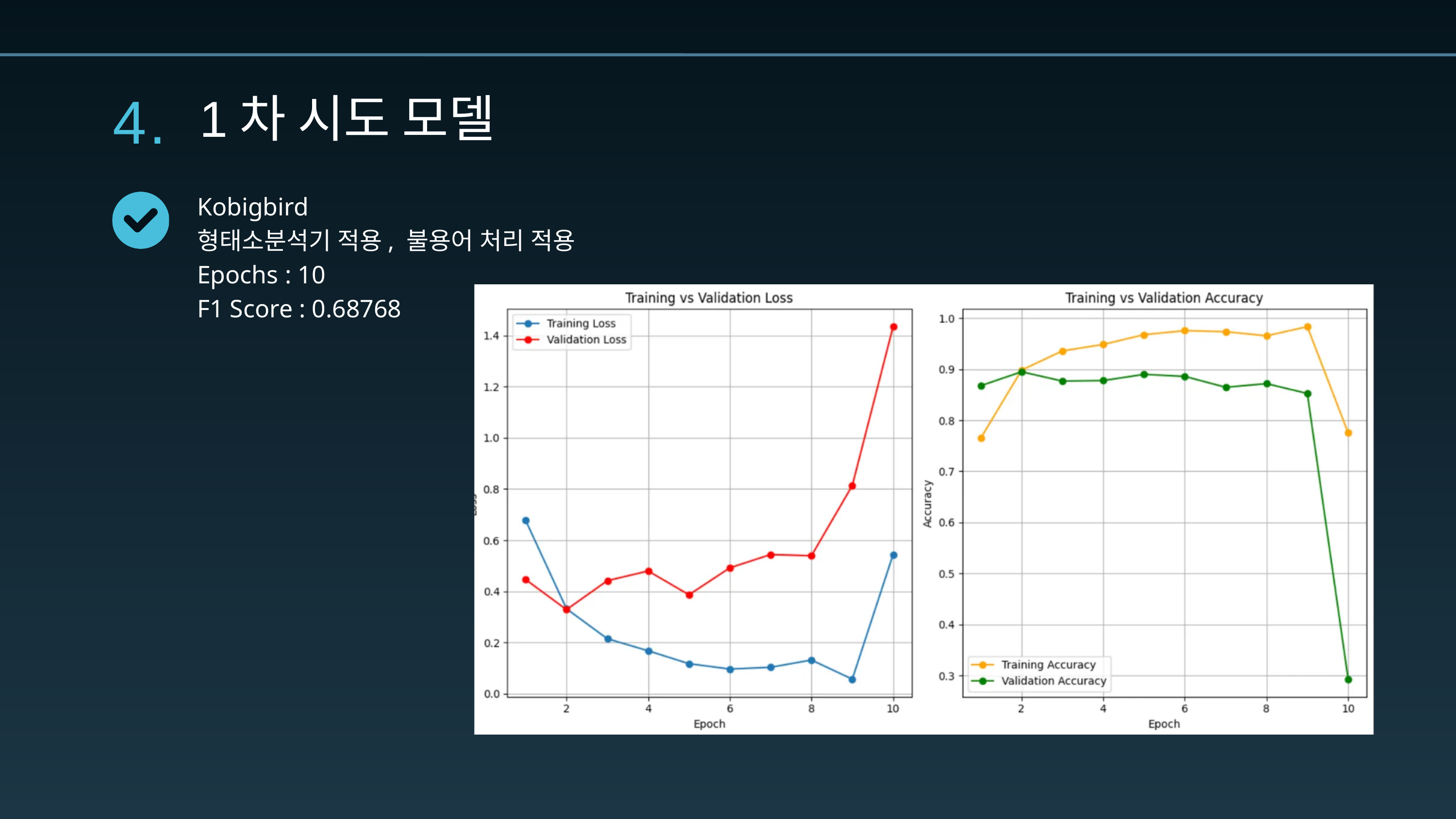

4.
1차 시도 모델
Kobigbird
형태소분석기 적용, 불용어 처리 적용
Epochs : 10
F1 Score : 0.68768